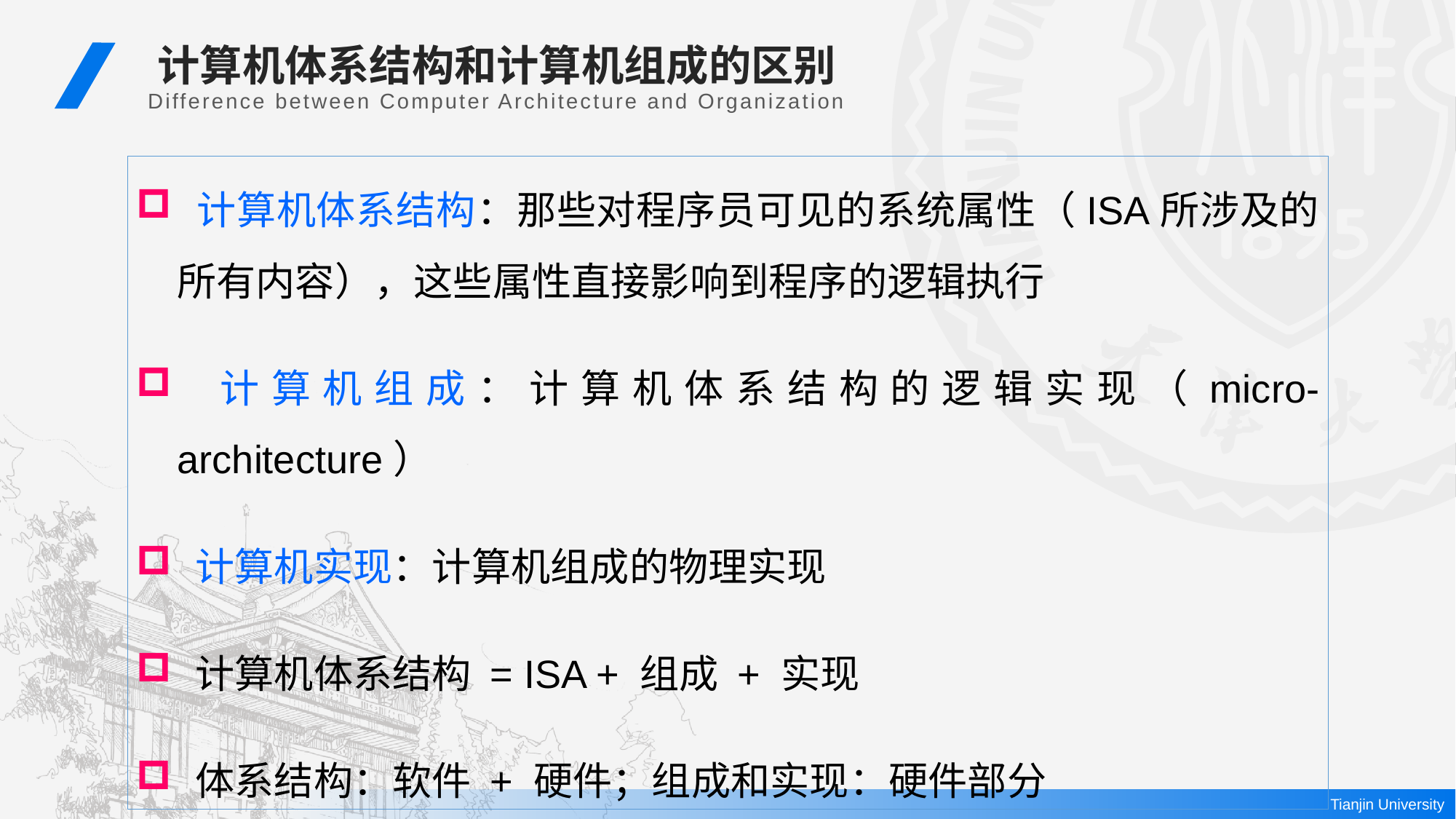

计算机体系结构和计算机组成的区别
   Difference between Computer Architecture and Organization
 计算机体系结构：那些对程序员可见的系统属性（ISA所涉及的所有内容），这些属性直接影响到程序的逻辑执行
 计算机组成：计算机体系结构的逻辑实现（micro-architecture）
 计算机实现：计算机组成的物理实现
 计算机体系结构 = ISA + 组成 + 实现
 体系结构：软件 + 硬件；组成和实现：硬件部分